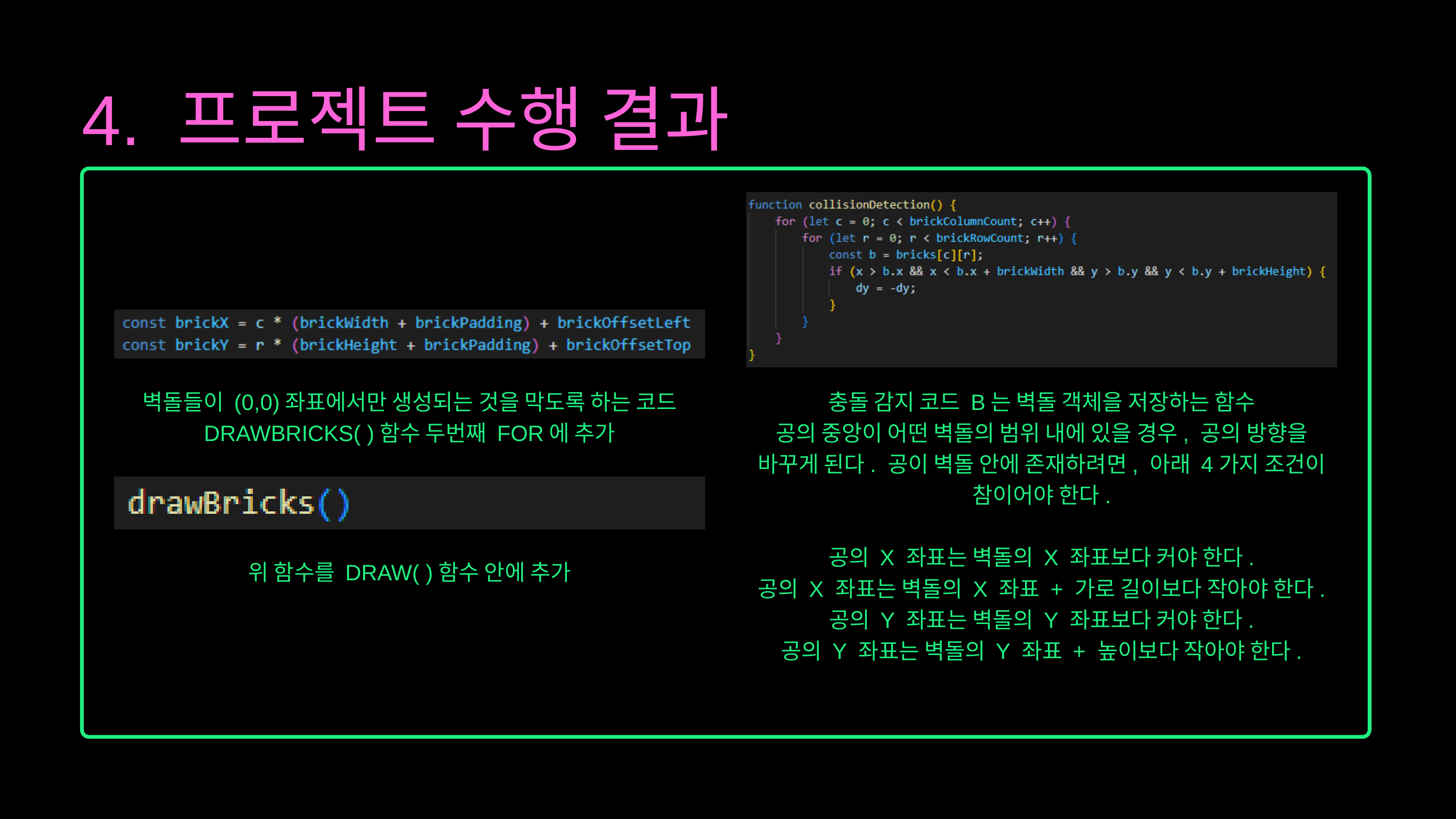

4. 프로젝트 수행 결과

벽돌들이 (0,0)좌표에서만 생성되는 것을 막도록 하는 코드
DRAWBRICKS( )함수 두번째 FOR에 추가
충돌 감지 코드 B는 벽돌 객체을 저장하는 함수
공의 중앙이 어떤 벽돌의 범위 내에 있을 경우, 공의 방향을 바꾸게 된다. 공이 벽돌 안에 존재하려면, 아래 4가지 조건이 참이어야 한다.

공의 X 좌표는 벽돌의 X 좌표보다 커야 한다.
공의 X 좌표는 벽돌의 X 좌표 + 가로 길이보다 작아야 한다.
공의 Y 좌표는 벽돌의 Y 좌표보다 커야 한다.
공의 Y 좌표는 벽돌의 Y 좌표 + 높이보다 작아야 한다.

위 함수를 DRAW( )함수 안에 추가